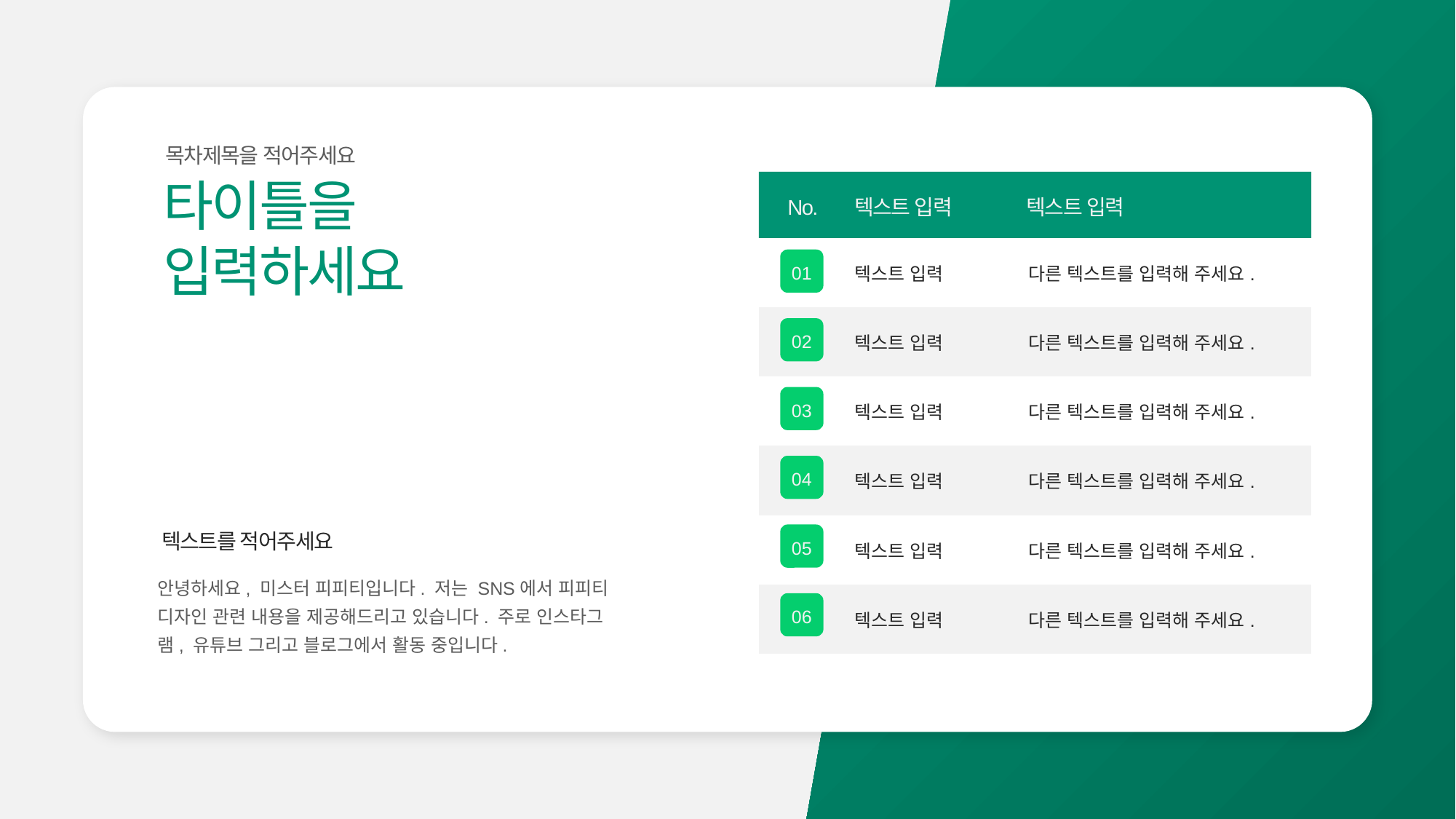

목차제목을 적어주세요
타이틀을
입력하세요

No.
텍스트 입력
텍스트 입력
| 01 | 텍스트 입력 | 다른 텍스트를 입력해 주세요. |
| --- | --- | --- |
| 02 | 텍스트 입력 | 다른 텍스트를 입력해 주세요. |
| 03 | 텍스트 입력 | 다른 텍스트를 입력해 주세요. |
| 04 | 텍스트 입력 | 다른 텍스트를 입력해 주세요. |
| 05 | 텍스트 입력 | 다른 텍스트를 입력해 주세요. |
| 06 | 텍스트 입력 | 다른 텍스트를 입력해 주세요. |
01
02
03
04
05
텍스트를 적어주세요
안녕하세요, 미스터 피피티입니다. 저는 SNS에서 피피티 디자인 관련 내용을 제공해드리고 있습니다. 주로 인스타그램, 유튜브 그리고 블로그에서 활동 중입니다.
06